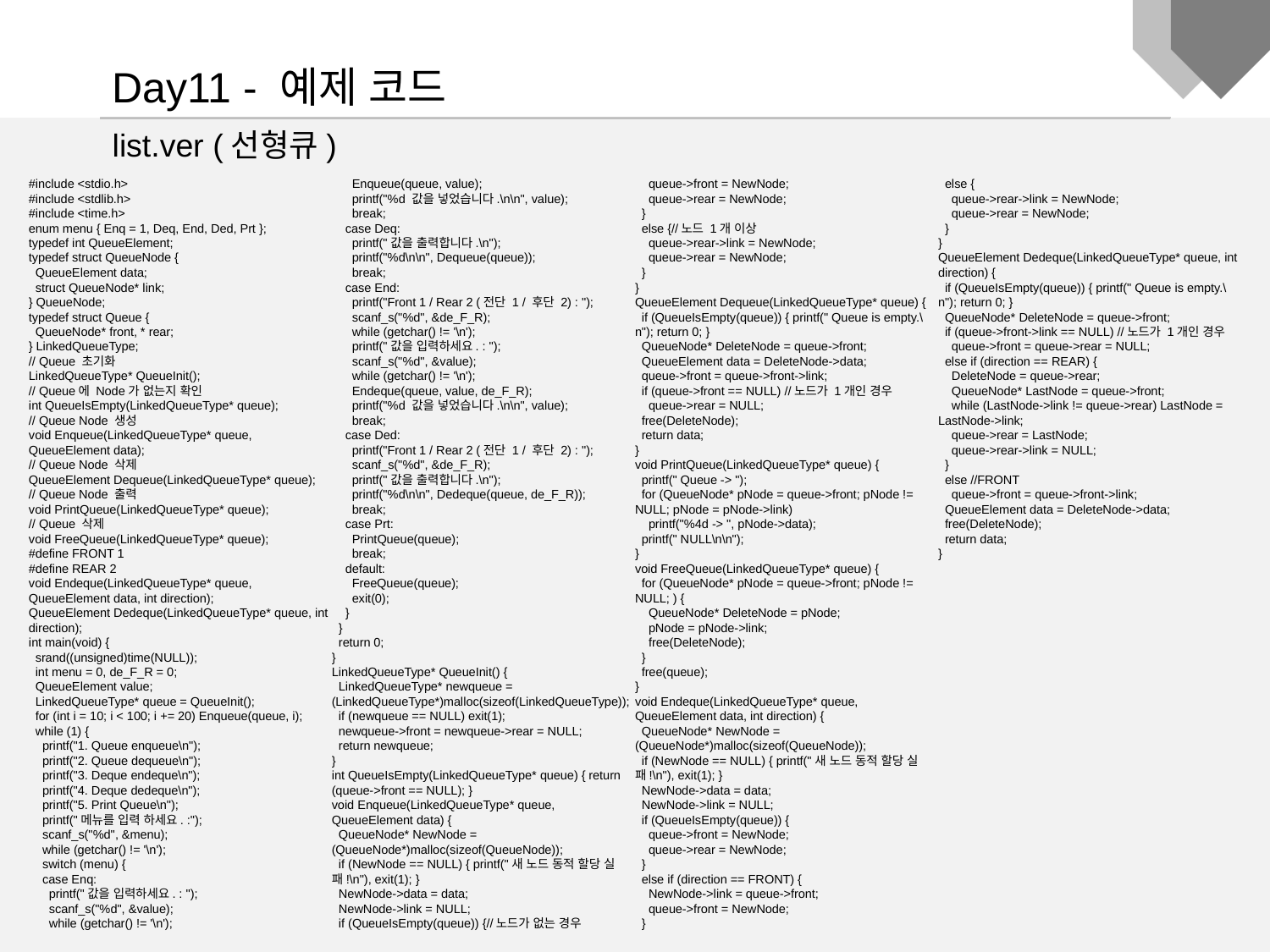

Day11 - 예제 코드
list.ver (선형큐)
#include <stdio.h>
#include <stdlib.h>
#include <time.h>
enum menu { Enq = 1, Deq, End, Ded, Prt };
typedef int QueueElement;
typedef struct QueueNode {
  QueueElement data;
  struct QueueNode* link;
} QueueNode;
typedef struct Queue {
  QueueNode* front, * rear;
} LinkedQueueType;
// Queue 초기화
LinkedQueueType* QueueInit();
// Queue에 Node가 없는지 확인
int QueueIsEmpty(LinkedQueueType* queue);
// Queue Node 생성
void Enqueue(LinkedQueueType* queue, QueueElement data);
// Queue Node 삭제
QueueElement Dequeue(LinkedQueueType* queue);
// Queue Node 출력
void PrintQueue(LinkedQueueType* queue);
// Queue 삭제
void FreeQueue(LinkedQueueType* queue);
#define FRONT 1
#define REAR 2
void Endeque(LinkedQueueType* queue, QueueElement data, int direction);
QueueElement Dedeque(LinkedQueueType* queue, int direction);
int main(void) {
  srand((unsigned)time(NULL));
  int menu = 0, de_F_R = 0;
  QueueElement value;
  LinkedQueueType* queue = QueueInit();
  for (int i = 10; i < 100; i += 20) Enqueue(queue, i);
  while (1) {
    printf("1. Queue enqueue\n");
    printf("2. Queue dequeue\n");
    printf("3. Deque endeque\n");
    printf("4. Deque dedeque\n");
    printf("5. Print Queue\n");
    printf("메뉴를 입력 하세요. :");
    scanf_s("%d", &menu);
    while (getchar() != '\n');
    switch (menu) {
    case Enq:
      printf("값을 입력하세요. : ");
      scanf_s("%d", &value);
      while (getchar() != '\n');
      Enqueue(queue, value);
      printf("%d 값을 넣었습니다.\n\n", value);
      break;
    case Deq:
      printf("값을 출력합니다.\n");
      printf("%d\n\n", Dequeue(queue));
      break;
    case End:
      printf("Front 1 / Rear 2 (전단 1 / 후단 2) : ");
      scanf_s("%d", &de_F_R);
      while (getchar() != '\n');
      printf("값을 입력하세요. : ");
      scanf_s("%d", &value);
      while (getchar() != '\n');
      Endeque(queue, value, de_F_R);
      printf("%d 값을 넣었습니다.\n\n", value);
      break;
    case Ded:
      printf("Front 1 / Rear 2 (전단 1 / 후단 2) : ");
      scanf_s("%d", &de_F_R);
      printf("값을 출력합니다.\n");
      printf("%d\n\n", Dedeque(queue, de_F_R));
      break;
    case Prt:
      PrintQueue(queue);
      break;
    default:
      FreeQueue(queue);
      exit(0);
    }
  }
  return 0;
}
LinkedQueueType* QueueInit() {
  LinkedQueueType* newqueue = (LinkedQueueType*)malloc(sizeof(LinkedQueueType));
  if (newqueue == NULL) exit(1);
  newqueue->front = newqueue->rear = NULL;
  return newqueue;
}
int QueueIsEmpty(LinkedQueueType* queue) { return (queue->front == NULL); }
void Enqueue(LinkedQueueType* queue, QueueElement data) {
  QueueNode* NewNode = (QueueNode*)malloc(sizeof(QueueNode));
  if (NewNode == NULL) { printf("새 노드 동적 할당 실패!\n"), exit(1); }
  NewNode->data = data;
  NewNode->link = NULL;
  if (QueueIsEmpty(queue)) {//노드가 없는 경우
    queue->front = NewNode;
    queue->rear = NewNode;
  }
  else {//노드 1개 이상
    queue->rear->link = NewNode;
    queue->rear = NewNode;
  }
}
QueueElement Dequeue(LinkedQueueType* queue) {
  if (QueueIsEmpty(queue)) { printf(" Queue is empty.\n"); return 0; }
  QueueNode* DeleteNode = queue->front;
  QueueElement data = DeleteNode->data;
  queue->front = queue->front->link;
  if (queue->front == NULL) //노드가 1개인 경우
    queue->rear = NULL;
  free(DeleteNode);
  return data;
}
void PrintQueue(LinkedQueueType* queue) {
  printf(" Queue -> ");
  for (QueueNode* pNode = queue->front; pNode != NULL; pNode = pNode->link)
    printf("%4d -> ", pNode->data);
  printf(" NULL\n\n");
}
void FreeQueue(LinkedQueueType* queue) {
  for (QueueNode* pNode = queue->front; pNode != NULL; ) {
    QueueNode* DeleteNode = pNode;
    pNode = pNode->link;
    free(DeleteNode);
  }
  free(queue);
}
void Endeque(LinkedQueueType* queue, QueueElement data, int direction) {
  QueueNode* NewNode = (QueueNode*)malloc(sizeof(QueueNode));
  if (NewNode == NULL) { printf("새 노드 동적 할당 실패!\n"), exit(1); }
  NewNode->data = data;
  NewNode->link = NULL;
  if (QueueIsEmpty(queue)) {
    queue->front = NewNode;
    queue->rear = NewNode;
  }
  else if (direction == FRONT) {
    NewNode->link = queue->front;
    queue->front = NewNode;
  }
  else {
    queue->rear->link = NewNode;
    queue->rear = NewNode;
  }
}
QueueElement Dedeque(LinkedQueueType* queue, int direction) {
  if (QueueIsEmpty(queue)) { printf(" Queue is empty.\n"); return 0; }
  QueueNode* DeleteNode = queue->front;
  if (queue->front->link == NULL) //노드가 1개인 경우
    queue->front = queue->rear = NULL;
  else if (direction == REAR) {
    DeleteNode = queue->rear;
    QueueNode* LastNode = queue->front;
    while (LastNode->link != queue->rear) LastNode = LastNode->link;
    queue->rear = LastNode;
    queue->rear->link = NULL;
  }
  else //FRONT
    queue->front = queue->front->link;
  QueueElement data = DeleteNode->data;
  free(DeleteNode);
  return data;
}